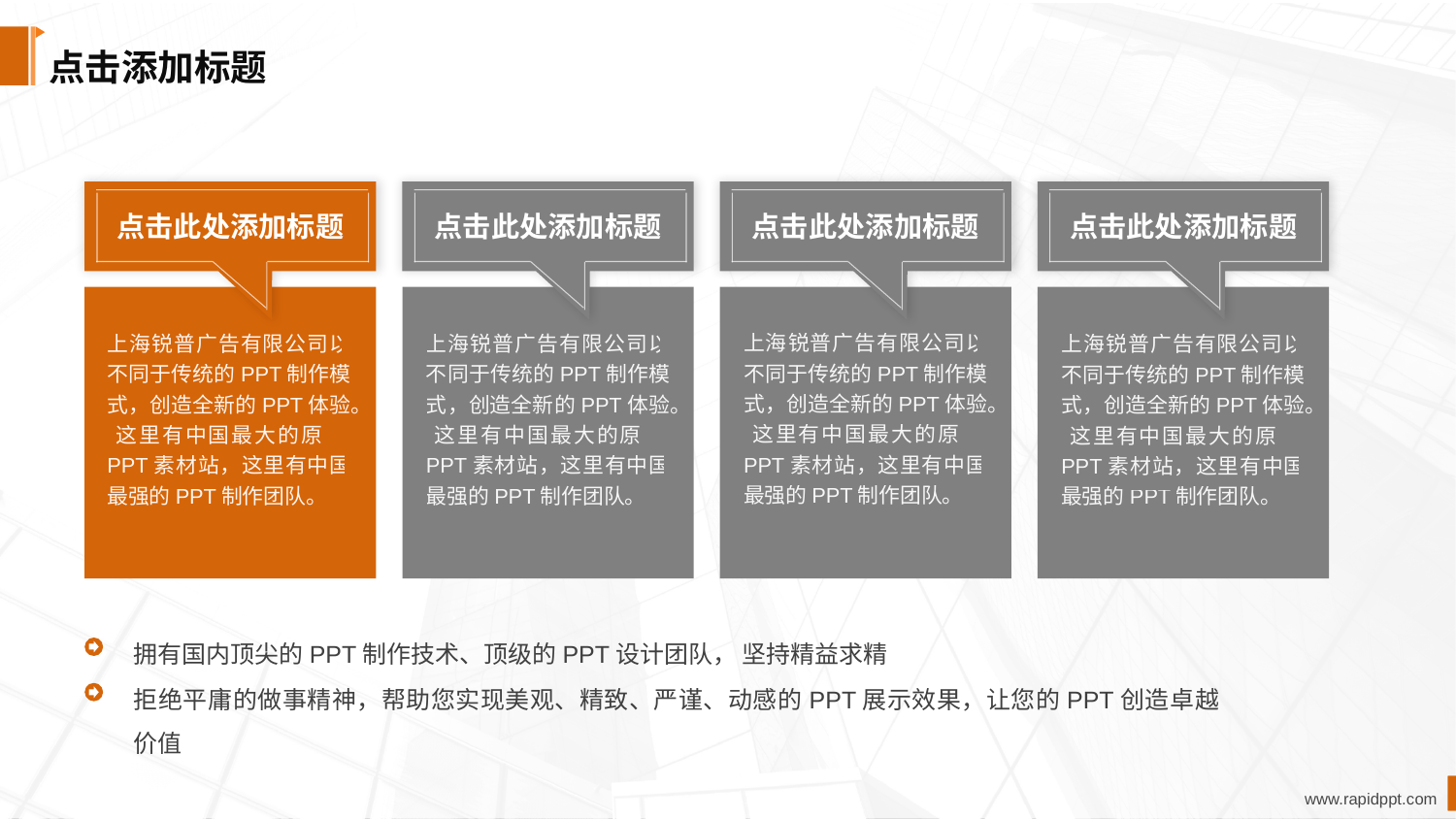

点击添加标题

点击此处添加标题

上海锐普广告有限公司以不同于传统的PPT制作模式，创造全新的PPT体验。 这里有中国最大的原创PPT素材站，这里有中国最强的PPT制作团队。

点击此处添加标题

上海锐普广告有限公司以不同于传统的PPT制作模式，创造全新的PPT体验。 这里有中国最大的原创PPT素材站，这里有中国最强的PPT制作团队。

点击此处添加标题

上海锐普广告有限公司以不同于传统的PPT制作模式，创造全新的PPT体验。 这里有中国最大的原创PPT素材站，这里有中国最强的PPT制作团队。

点击此处添加标题

上海锐普广告有限公司以不同于传统的PPT制作模式，创造全新的PPT体验。 这里有中国最大的原创PPT素材站，这里有中国最强的PPT制作团队。
拥有国内顶尖的PPT制作技术、顶级的PPT设计团队， 坚持精益求精

拒绝平庸的做事精神，帮助您实现美观、精致、严谨、动感的PPT展示效果，让您的PPT创造卓越价值

www.rapidppt.com